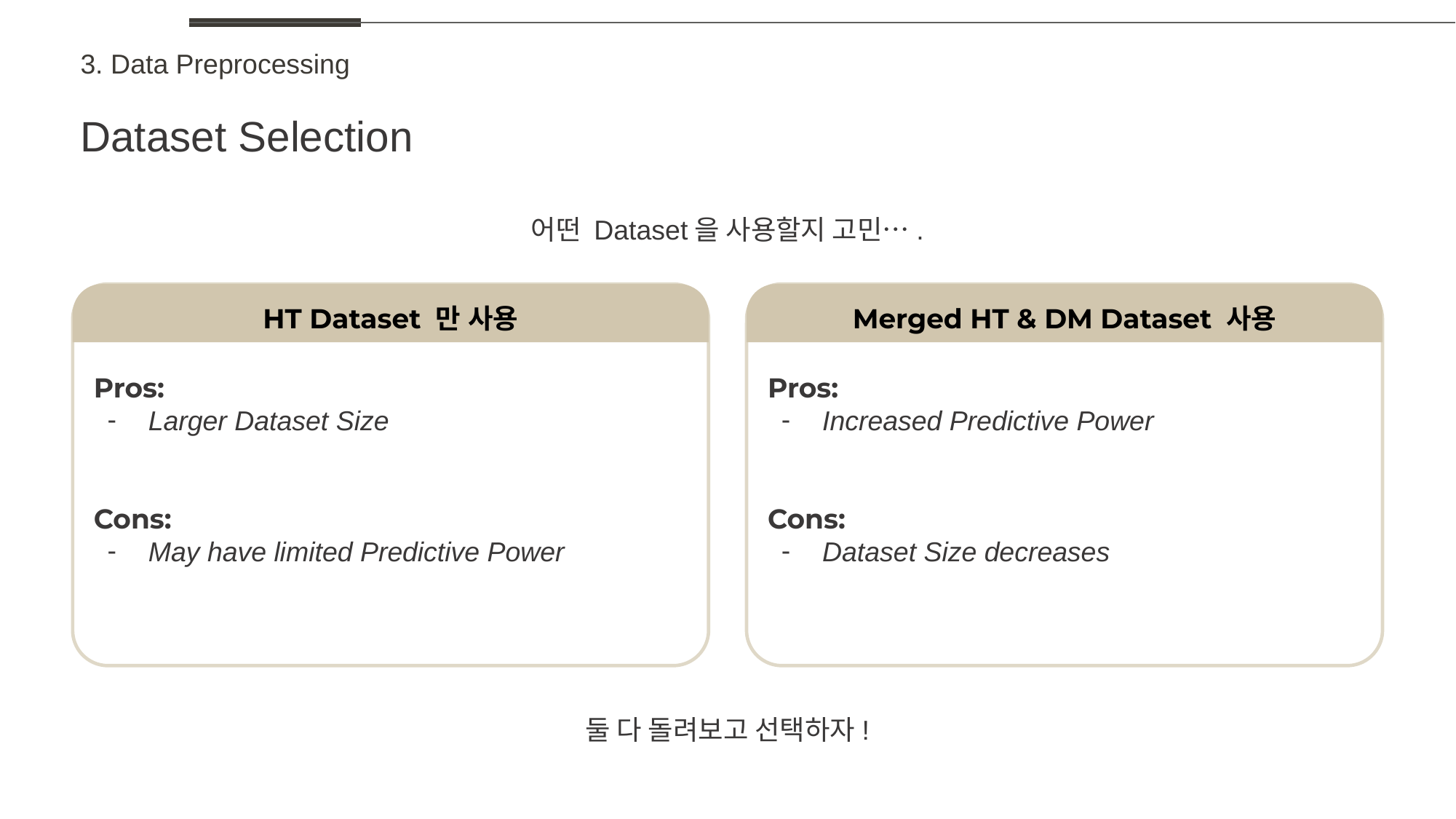

3. Data Preprocessing
Dataset Selection
어떤 Dataset을 사용할지 고민….
HT Dataset 만 사용

Pros:
Larger Dataset Size

Cons:
May have limited Predictive Power

Merged HT & DM Dataset 사용

Pros:
Increased Predictive Power

Cons:
Dataset Size decreases

둘 다 돌려보고 선택하자!